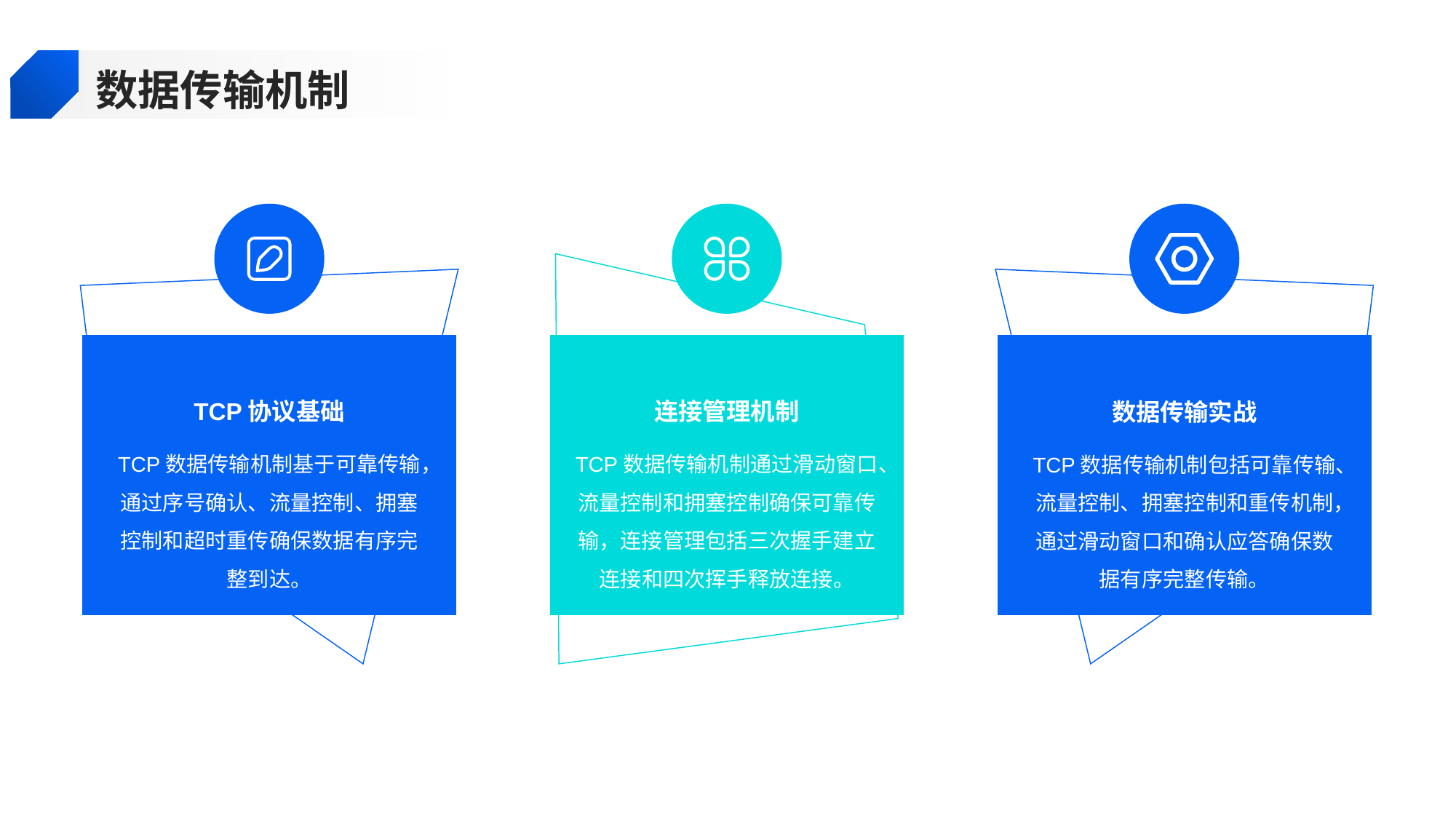

数据传输机制

TCP协议基础
连接管理机制
数据传输实战
TCP数据传输机制基于可靠传输，通过序号确认、流量控制、拥塞控制和超时重传确保数据有序完整到达。
TCP数据传输机制通过滑动窗口、流量控制和拥塞控制确保可靠传输，连接管理包括三次握手建立连接和四次挥手释放连接。
TCP数据传输机制包括可靠传输、流量控制、拥塞控制和重传机制，通过滑动窗口和确认应答确保数据有序完整传输。